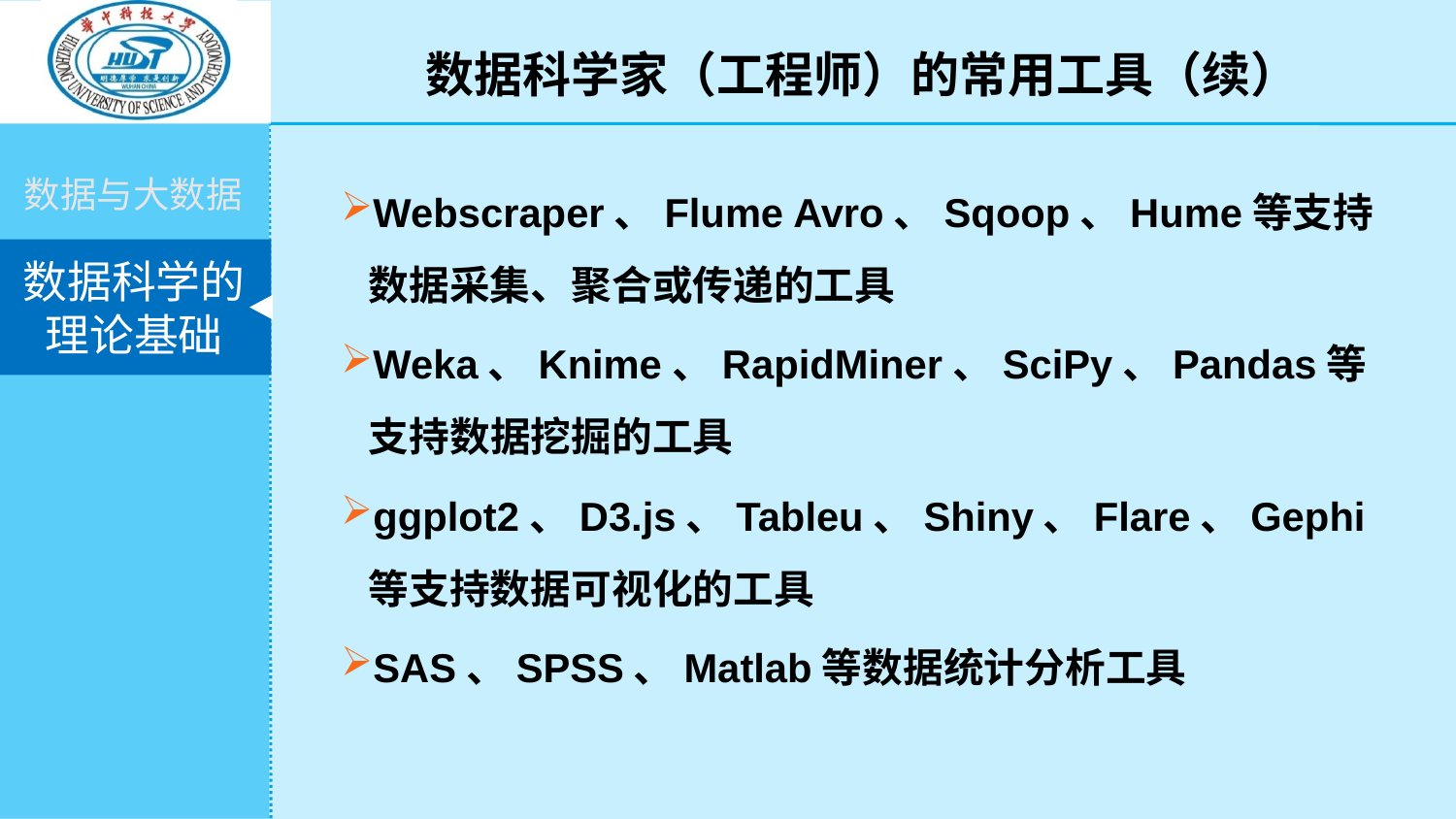

数据科学家（工程师）的常用工具（续）
Webscraper、Flume Avro、Sqoop、Hume等支持数据采集、聚合或传递的工具
Weka、Knime、RapidMiner、SciPy、Pandas等支持数据挖掘的工具
ggplot2、D3.js、Tableu、Shiny、Flare、Gephi等支持数据可视化的工具
SAS、SPSS、Matlab等数据统计分析工具